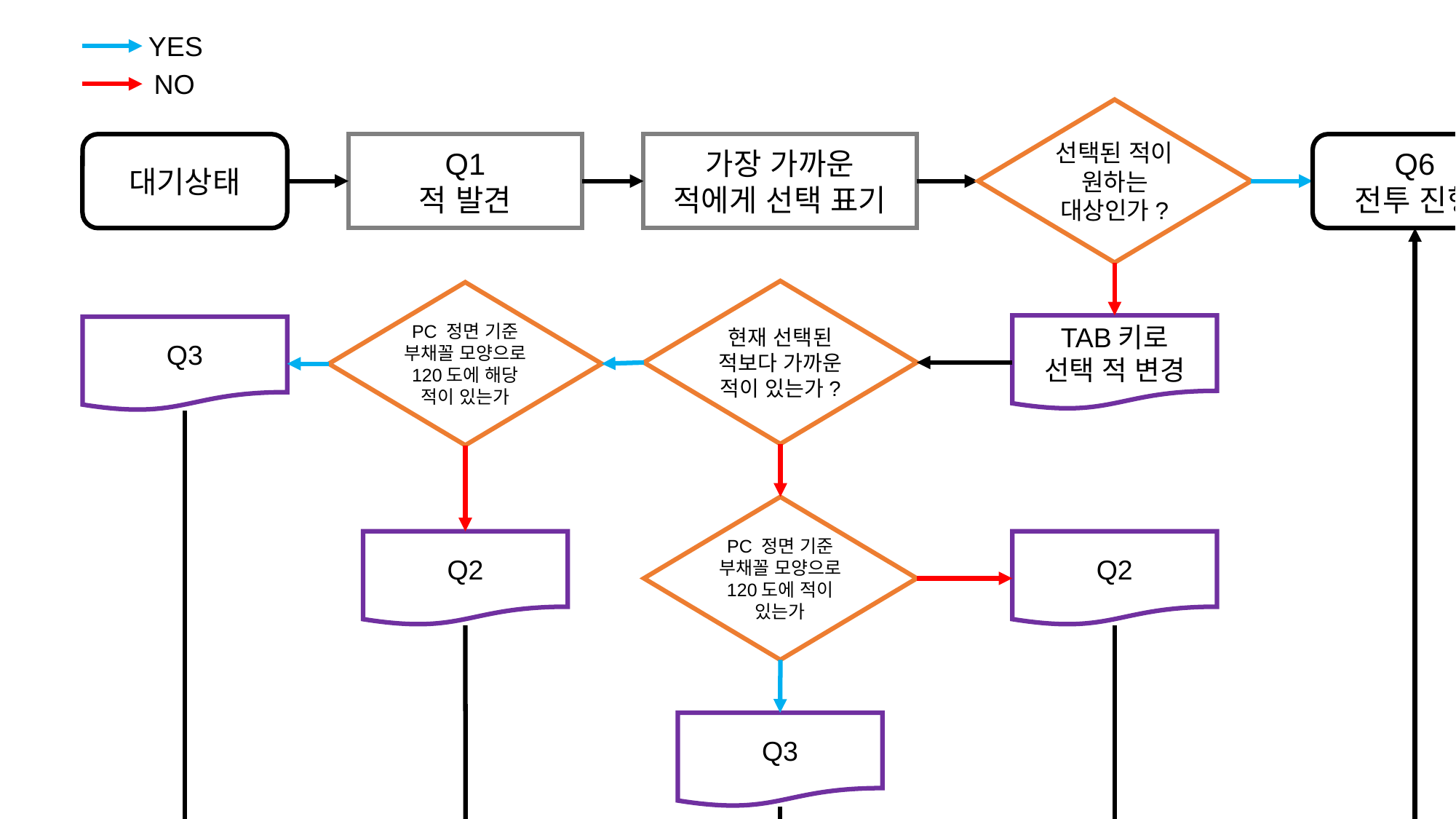

YES
NO
선택된 적이 원하는 대상인가?
대기상태
Q1
적 발견
가장 가까운
적에게 선택 표기
Q6
전투 진행
현재 선택된 적보다 가까운 적이 있는가?
PC 정면 기준 부채꼴 모양으로 120도에 해당 적이 있는가
TAB키로
선택 적 변경
Q3
PC 정면 기준 부채꼴 모양으로 120도에 적이 있는가
Q2
Q2
Q3
Q4
해당 적이 이미
타게팅 된 적이
있는가?
Q5
해당 적
타게팅
| Q1 | 화면 상 모든 적의 이름을 표기하고, 붉은 외곽선 셰이더를 적용한다. |
| --- | --- |
| Q2 | PC에게서 직선거리 기준으로 선택된 적 다음으로 가까운 적에게 타게팅이 변경된다. |
| Q3 | PC 전방 부채꼴 120도 안에서 직선거리 기준으로 선택된 적 다음으로 가까운 적에게 타게팅이 변경된다. |
| Q4 | 방향과 관계 없이 선택된 적보다 직선거리 기준으로 더 먼 거리에 있는 적 선택 |
| Q5 | 타게팅을 하지 않고 다음 적으로 넘어간다 |
| Q6 | 해당 적을 기준으로 타게팅 우선순위를 초기화한다. |